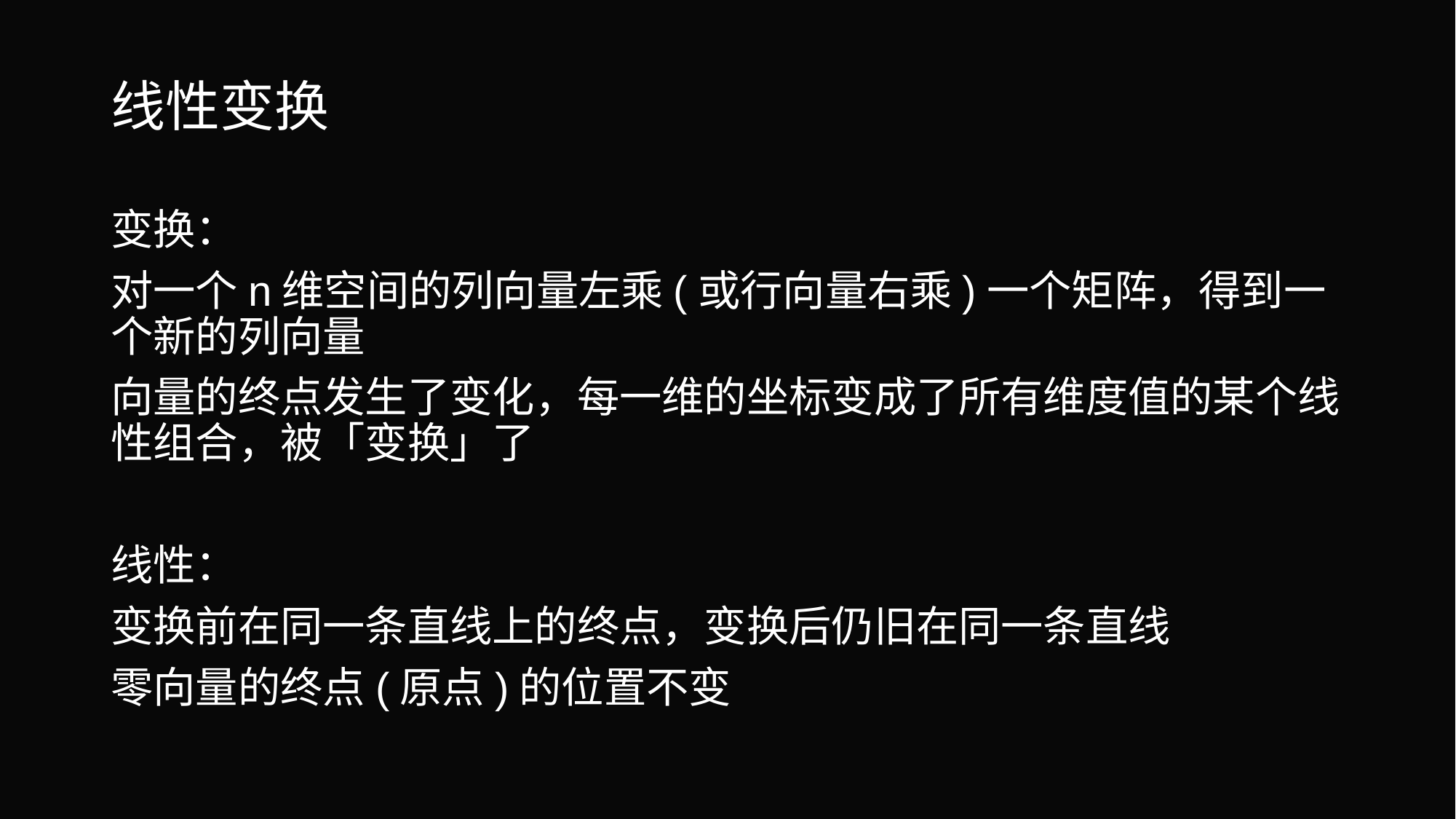

# 线性变换
变换：
对一个n维空间的列向量左乘(或行向量右乘)一个矩阵，得到一个新的列向量
向量的终点发生了变化，每一维的坐标变成了所有维度值的某个线性组合，被「变换」了

线性：
变换前在同一条直线上的终点，变换后仍旧在同一条直线
零向量的终点(原点)的位置不变